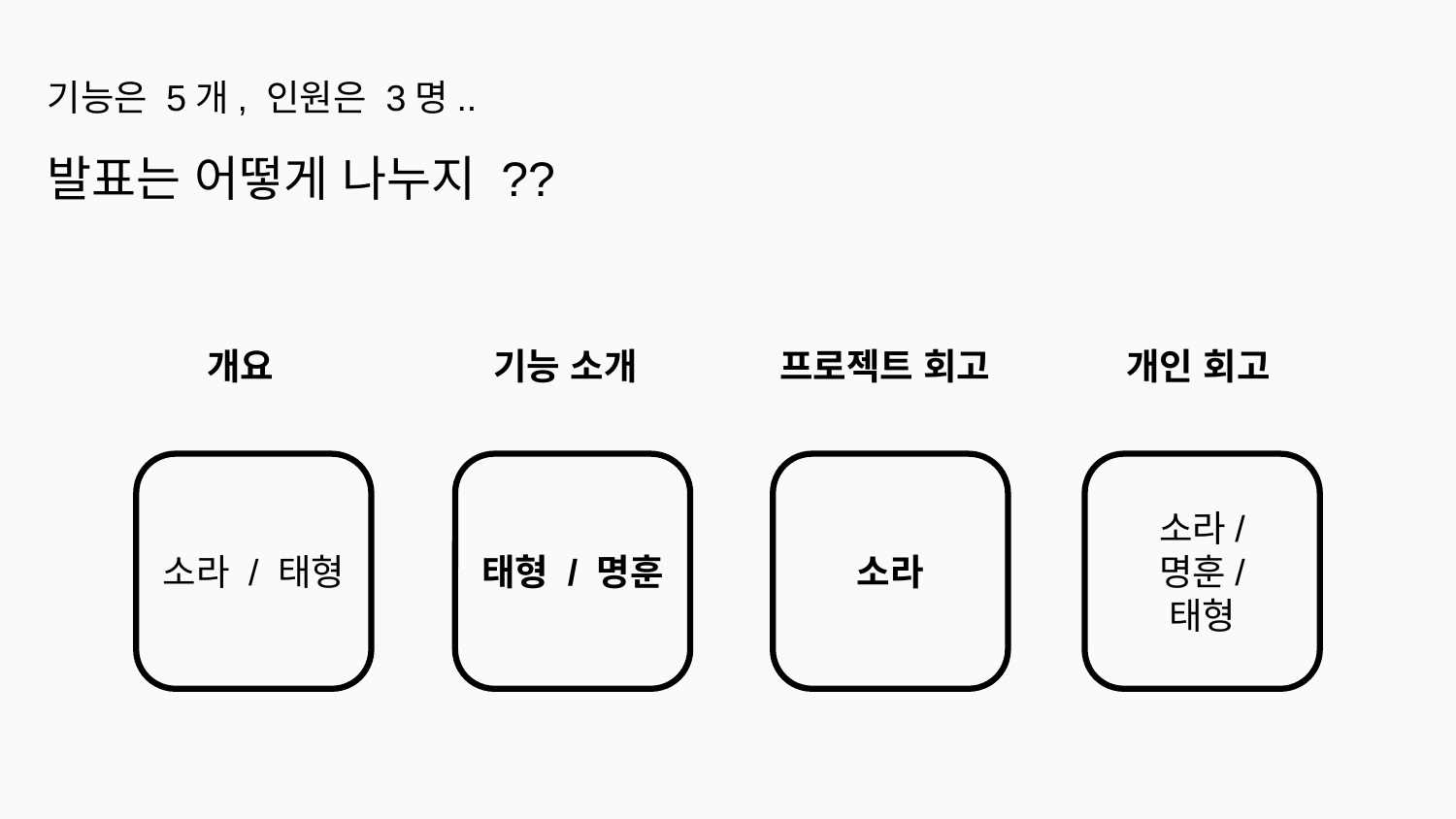

기능은 5개, 인원은 3명..
발표는 어떻게 나누지 ??
개요
기능 소개
프로젝트 회고
개인 회고
소라 / 태형
태형 / 명훈
소라
소라/
명훈/
태형